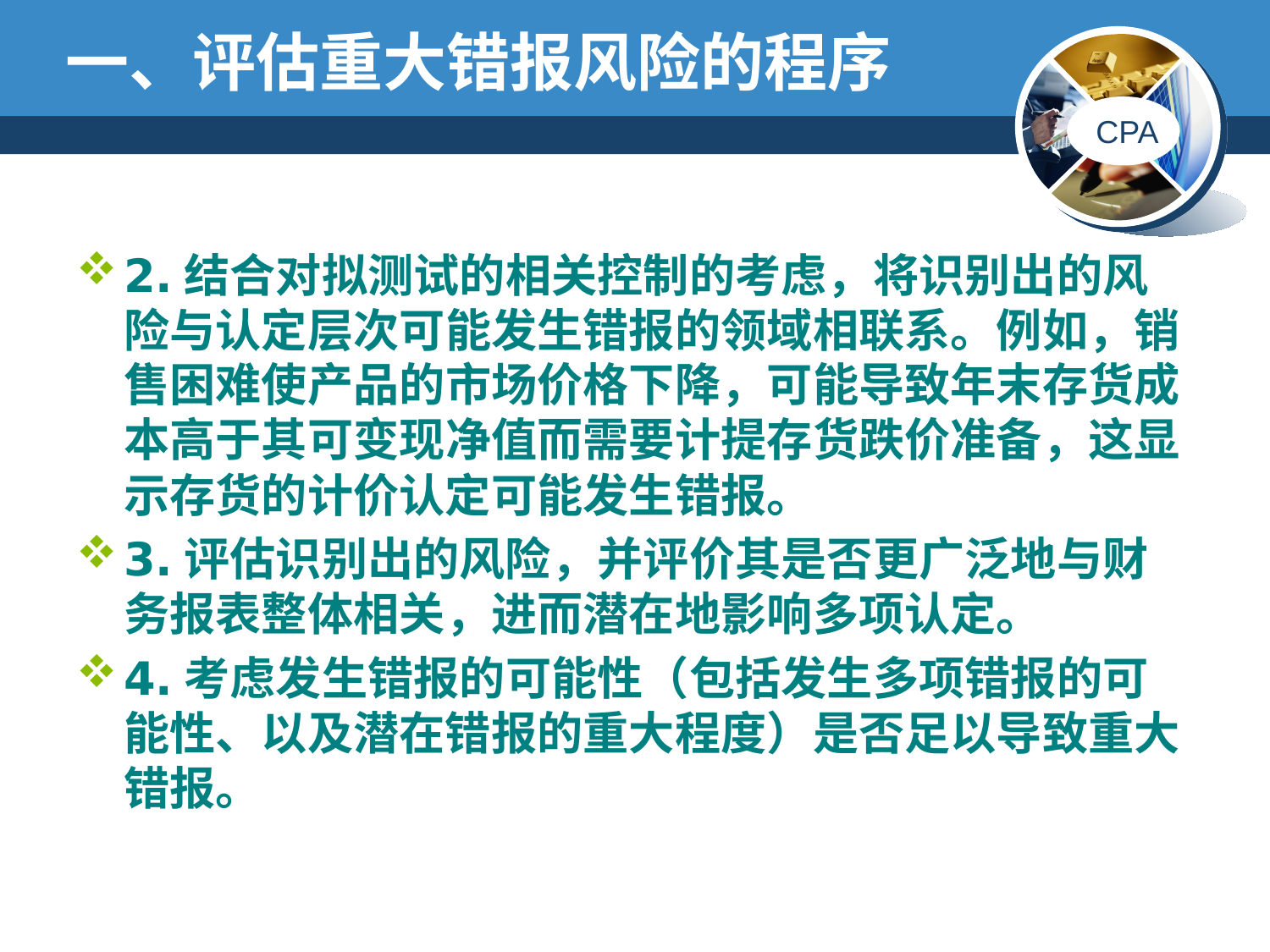

# 一、评估重大错报风险的程序
2.结合对拟测试的相关控制的考虑，将识别出的风险与认定层次可能发生错报的领域相联系。例如，销售困难使产品的市场价格下降，可能导致年末存货成本高于其可变现净值而需要计提存货跌价准备，这显示存货的计价认定可能发生错报。
3.评估识别出的风险，并评价其是否更广泛地与财务报表整体相关，进而潜在地影响多项认定。
4.考虑发生错报的可能性（包括发生多项错报的可能性、以及潜在错报的重大程度）是否足以导致重大错报。